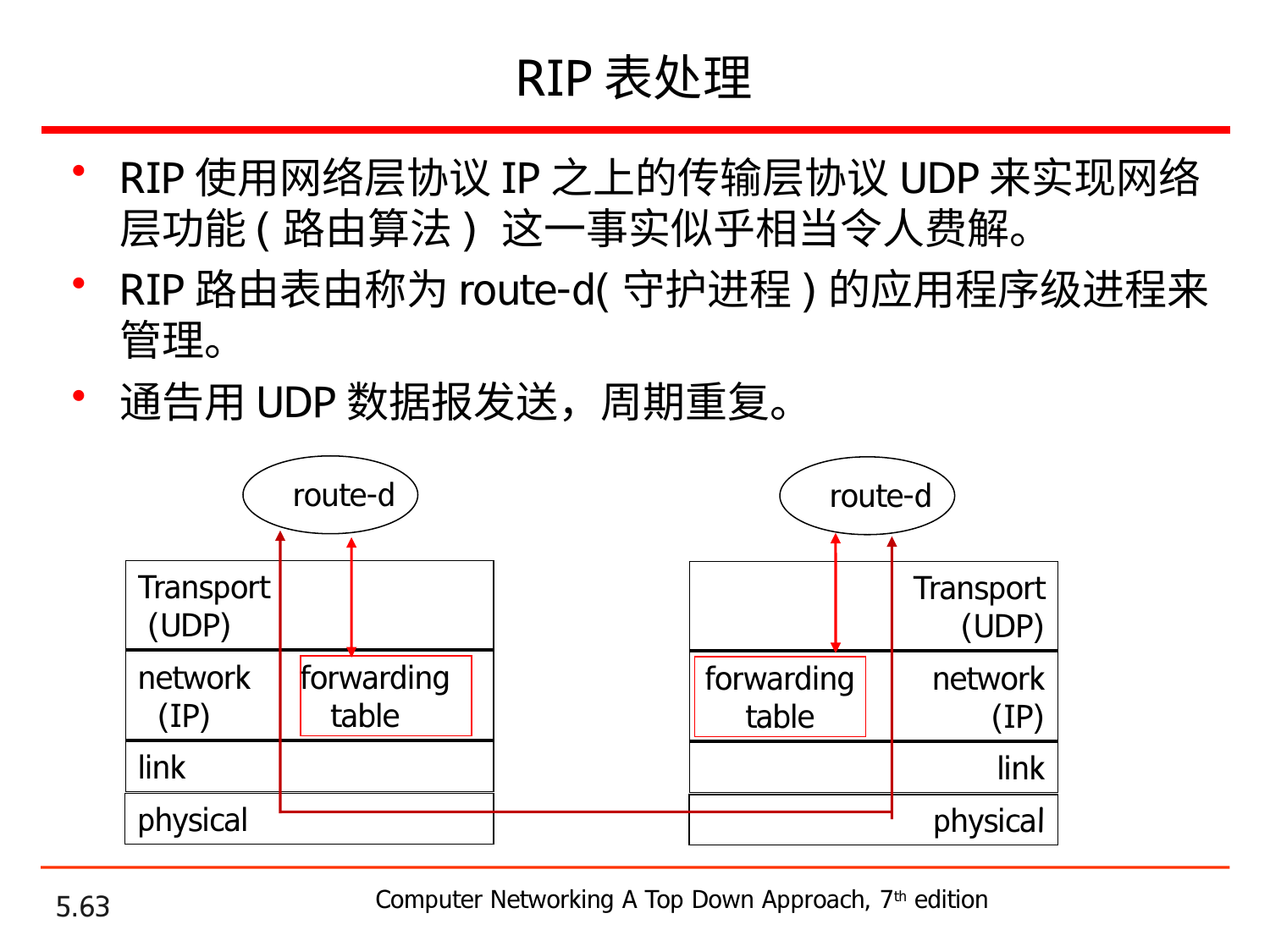

# RIP表处理
RIP使用网络层协议IP之上的传输层协议UDP来实现网络层功能(路由算法) 这一事实似乎相当令人费解。
RIP路由表由称为route-d(守护进程)的应用程序级进程来管理。
通告用UDP数据报发送，周期重复。

route-d

route-d

Transport
 (UDP)
Transport
 (UDP)
network     forwarding
  (IP)            table
network
  (IP)

forwarding
table
link
link
physical
physical